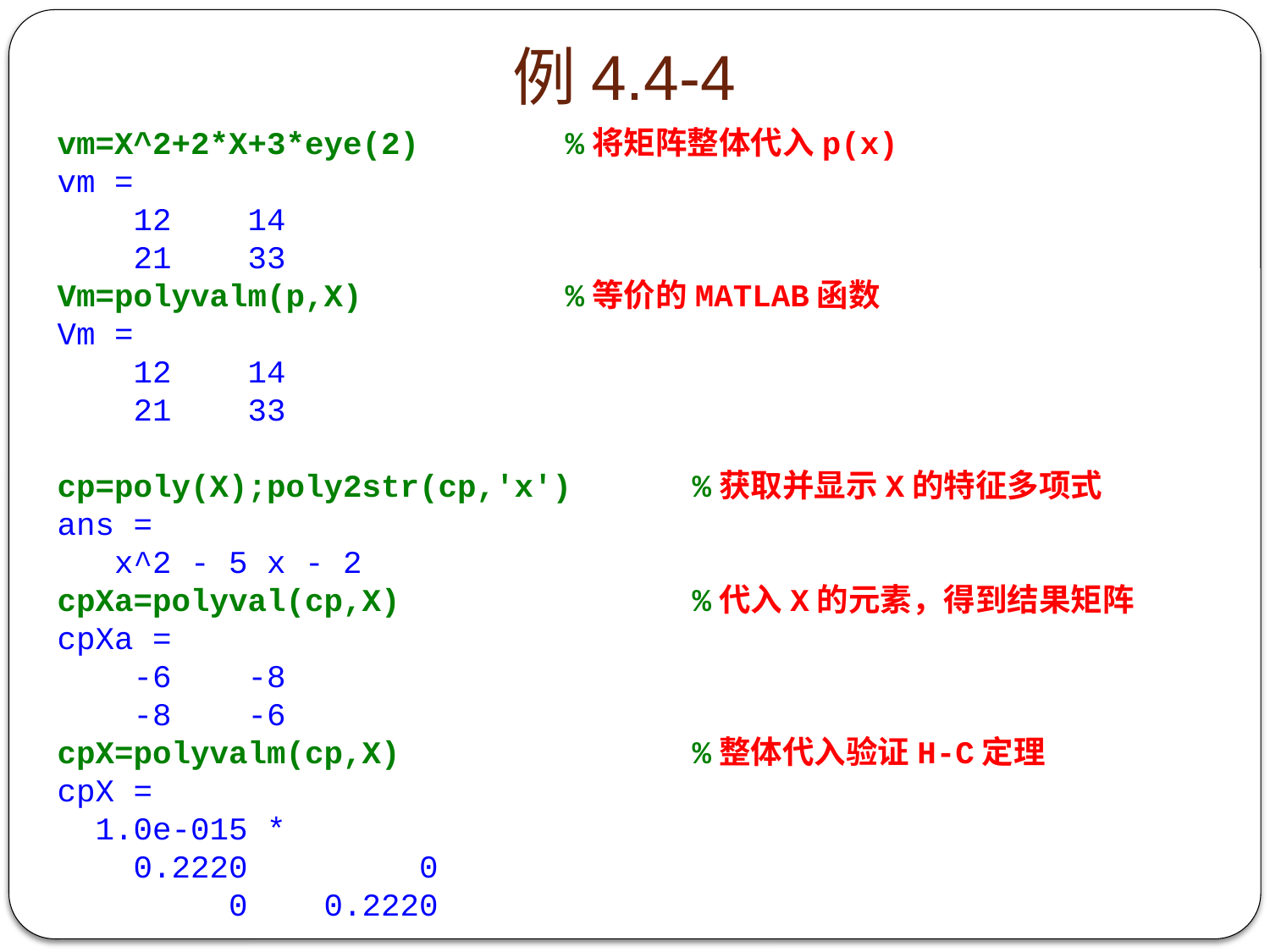

# 例4.4-4
vm=X^2+2*X+3*eye(2)		%将矩阵整体代入p(x)
vm =
    12    14
    21    33
Vm=polyvalm(p,X)  		%等价的MATLAB函数
Vm =
    12    14
    21    33

cp=poly(X);poly2str(cp,'x')	%获取并显示X的特征多项式
ans =
   x^2 - 5 x - 2
cpXa=polyval(cp,X)			%代入X的元素，得到结果矩阵
cpXa =
    -6    -8
    -8    -6
cpX=polyvalm(cp,X)			%整体代入验证H-C定理
cpX =
  1.0e-015 *
    0.2220         0
         0    0.2220